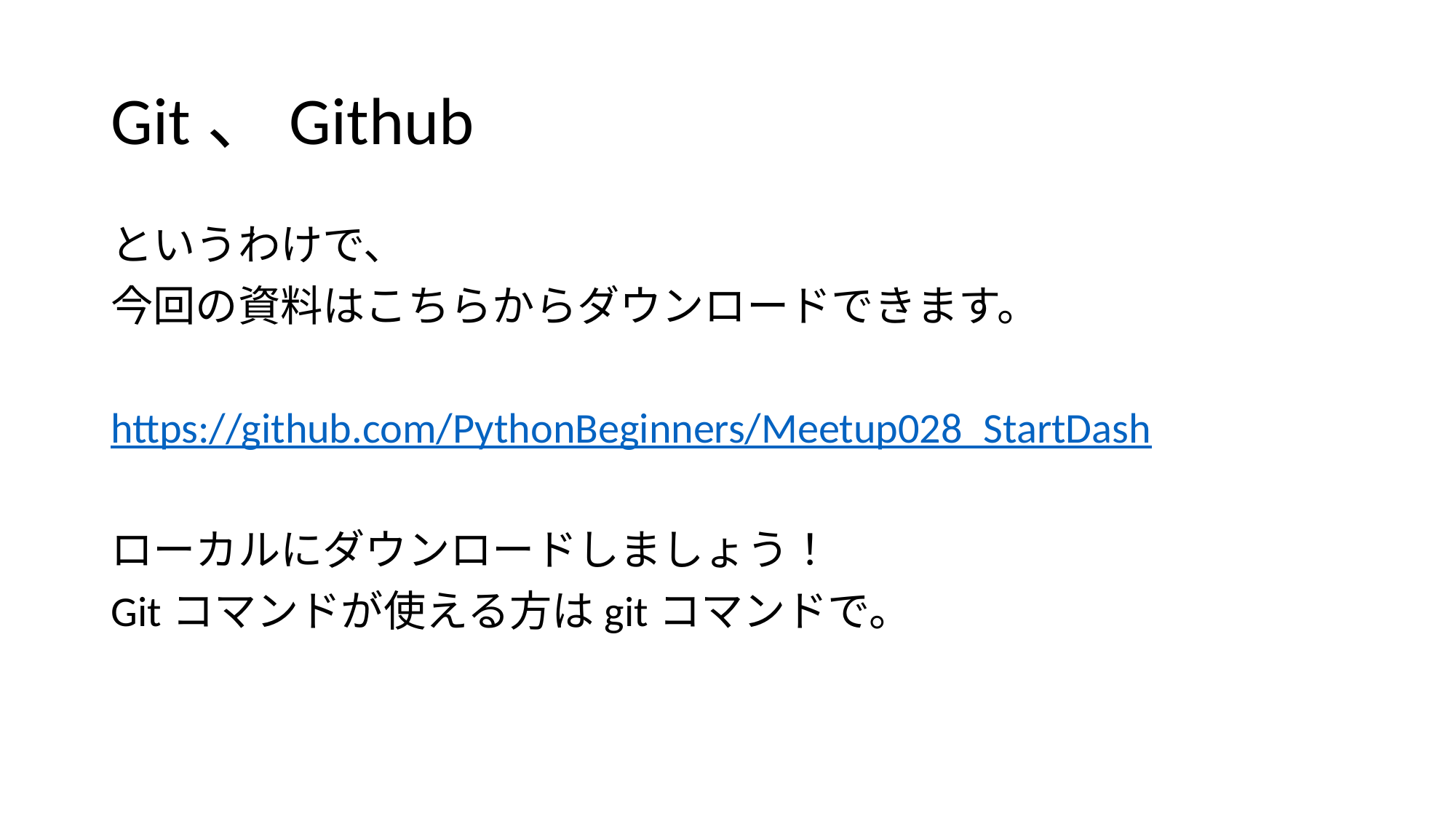

# Git、Github
というわけで、
今回の資料はこちらからダウンロードできます。

https://github.com/PythonBeginners/Meetup028_StartDash

ローカルにダウンロードしましょう！
Gitコマンドが使える方はgitコマンドで。